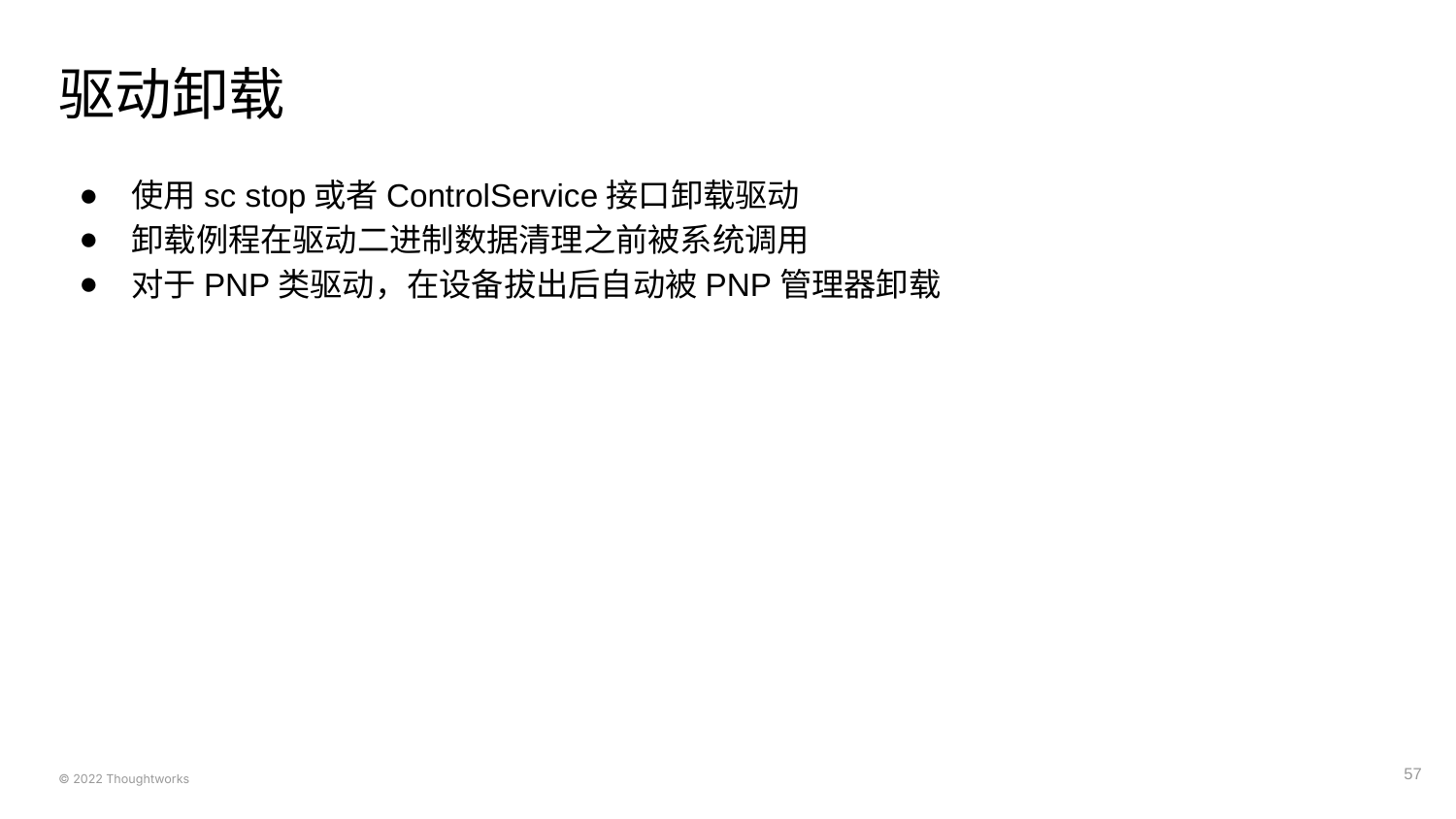

# 驱动卸载
使用sc stop或者ControlService接口卸载驱动
卸载例程在驱动二进制数据清理之前被系统调用
对于PNP类驱动，在设备拔出后自动被PNP管理器卸载
57